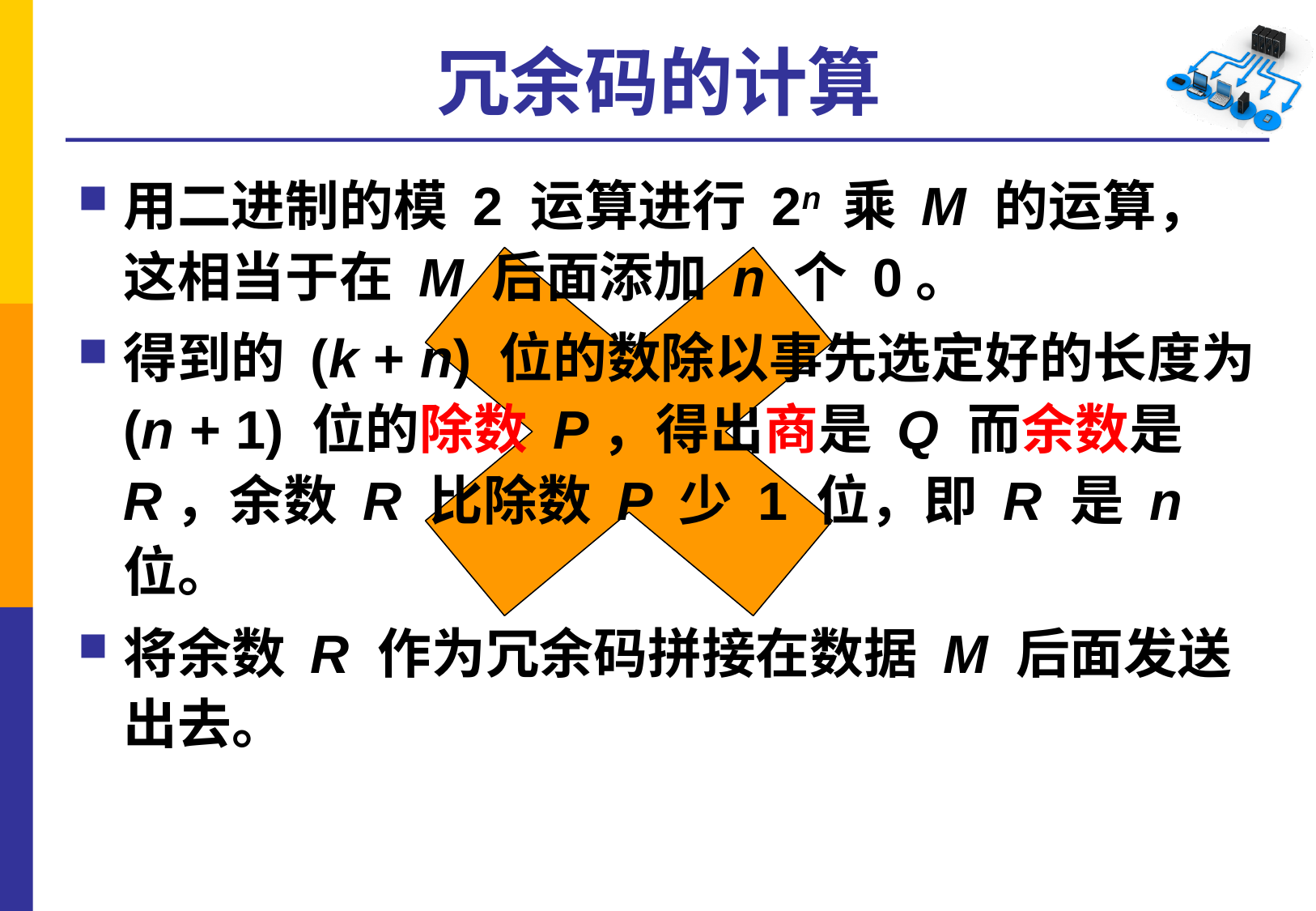

# 冗余码的计算
用二进制的模 2 运算进行 2n 乘 M 的运算，这相当于在 M 后面添加 n 个 0。
得到的 (k + n) 位的数除以事先选定好的长度为 (n + 1) 位的除数 P，得出商是 Q 而余数是 R，余数 R 比除数 P 少 1 位，即 R 是 n 位。
将余数 R 作为冗余码拼接在数据 M 后面发送出去。